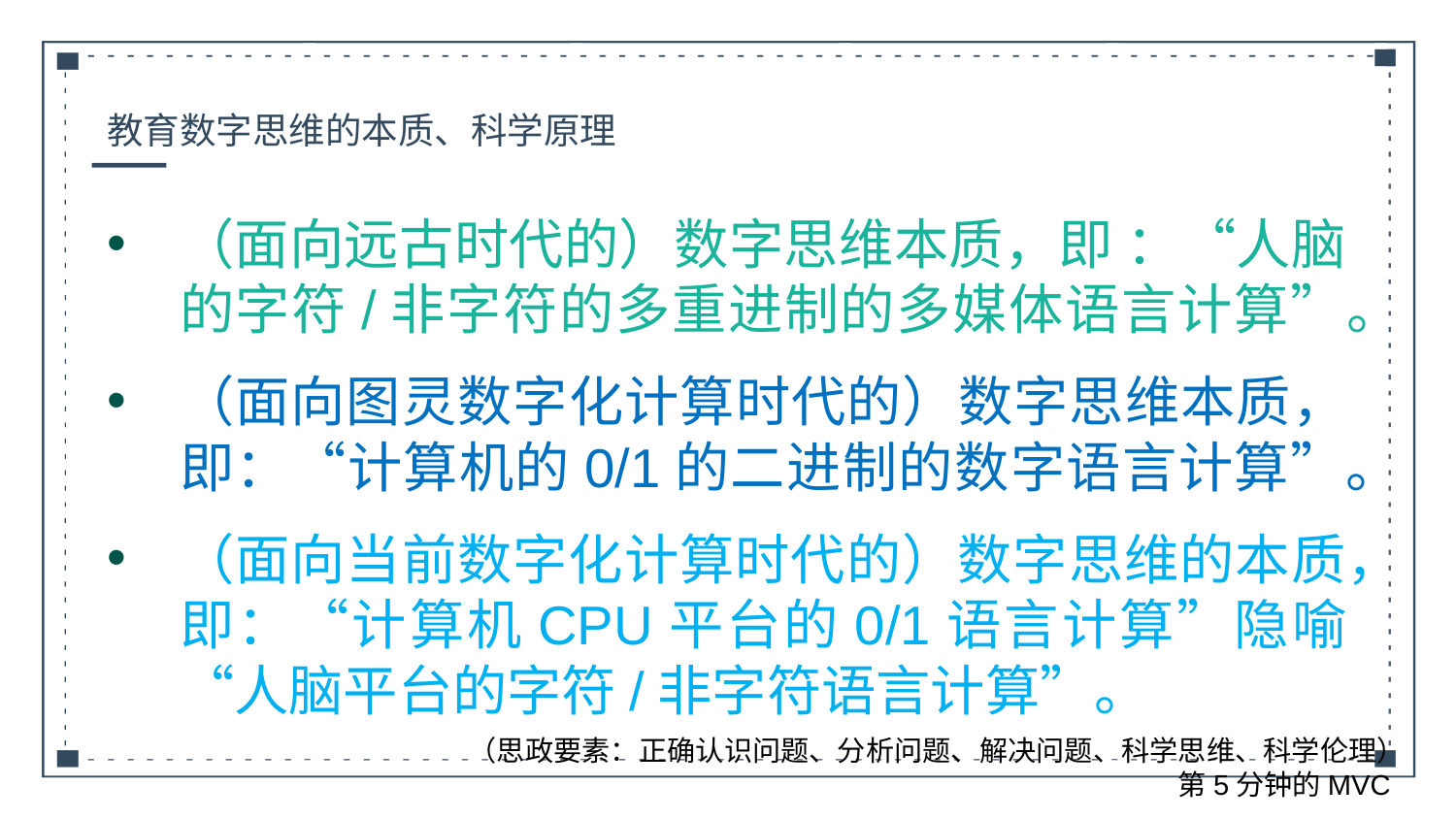

教育数字思维的本质、科学原理
（面向远古时代的）数字思维本质，即 ：“人脑的字符/非字符的多重进制的多媒体语言计算”。
（面向图灵数字化计算时代的）数字思维本质，即：“计算机的0/1的二进制的数字语言计算”。
（面向当前数字化计算时代的）数字思维的本质，即：“计算机CPU平台的0/1语言计算”隐喻“人脑平台的字符/非字符语言计算”。
（思政要素：正确认识问题、分析问题、解决问题、科学思维、科学伦理）
第5分钟的MVC